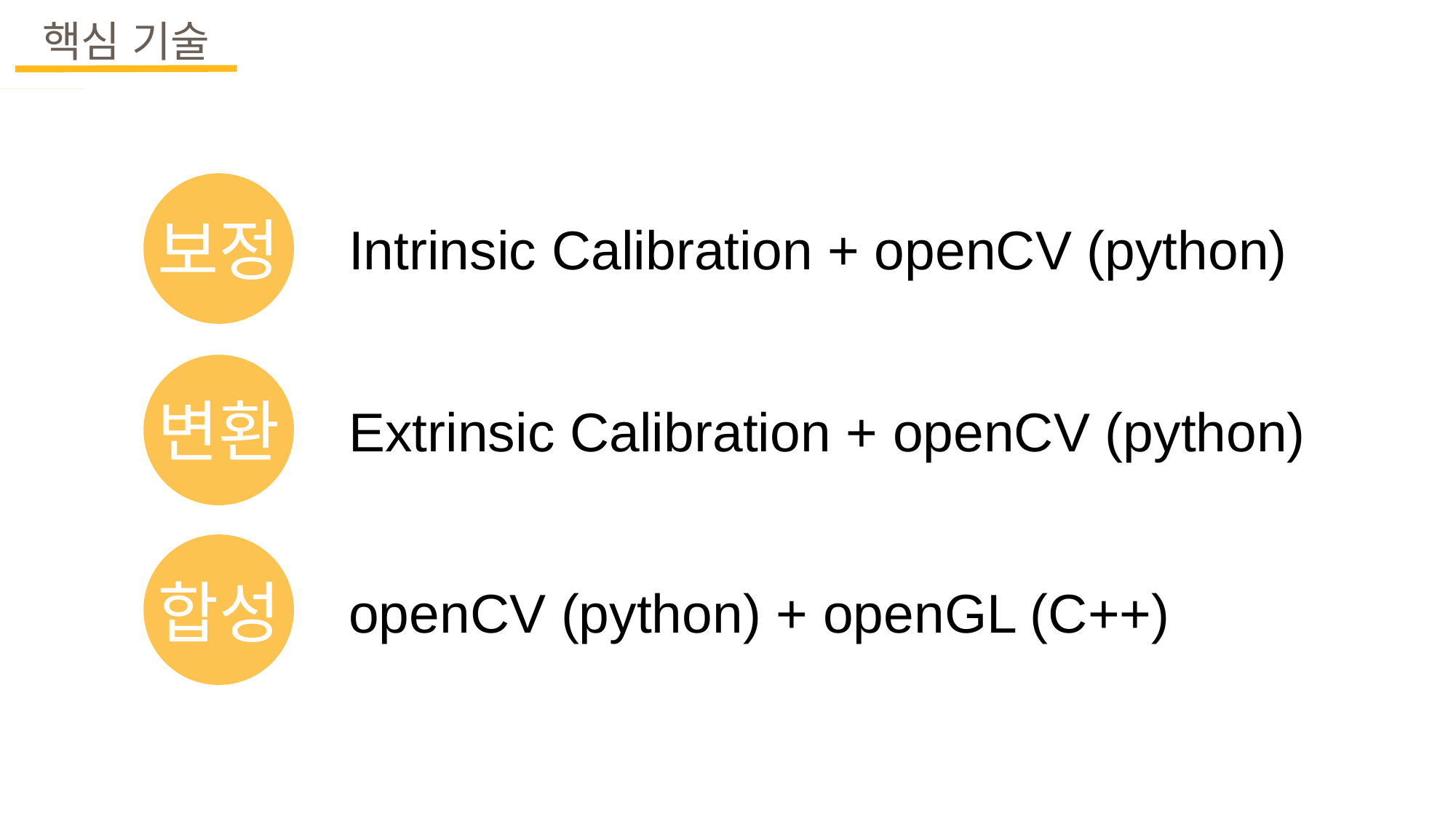

핵심 기술

보정
변환
합성

Intrinsic Calibration + openCV (python)
Extrinsic Calibration + openCV (python)
openCV (python) + openGL (C++)